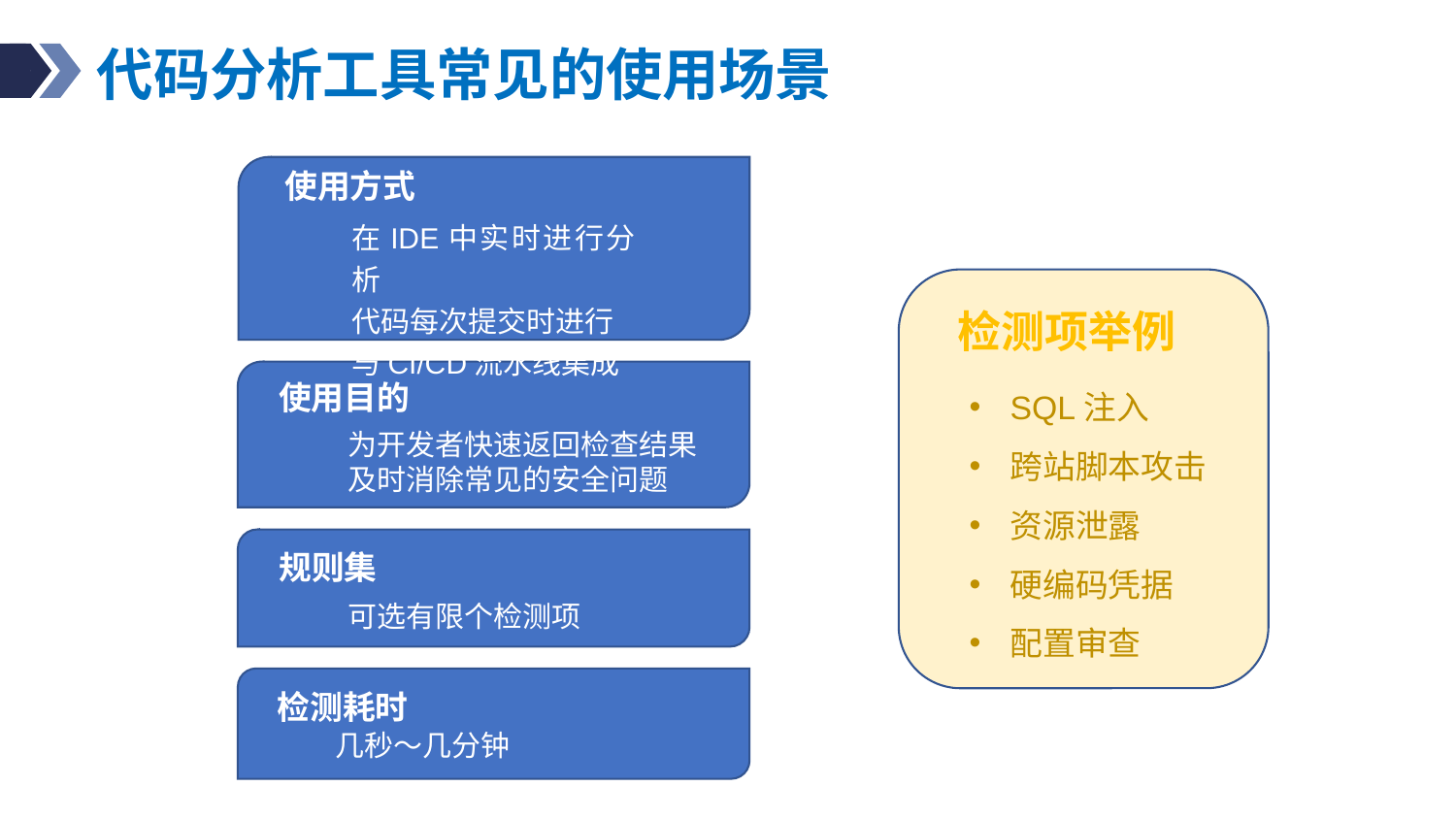

代码分析工具常见的使用场景

使用方式
在IDE中实时进行分析
代码每次提交时进行
与CI/CD流水线集成

检测项举例
SQL注入
跨站脚本攻击
资源泄露
硬编码凭据
配置审查

使用目的
为开发者快速返回检查结果
及时消除常见的安全问题

规则集
可选有限个检测项

检测耗时
几秒～几分钟